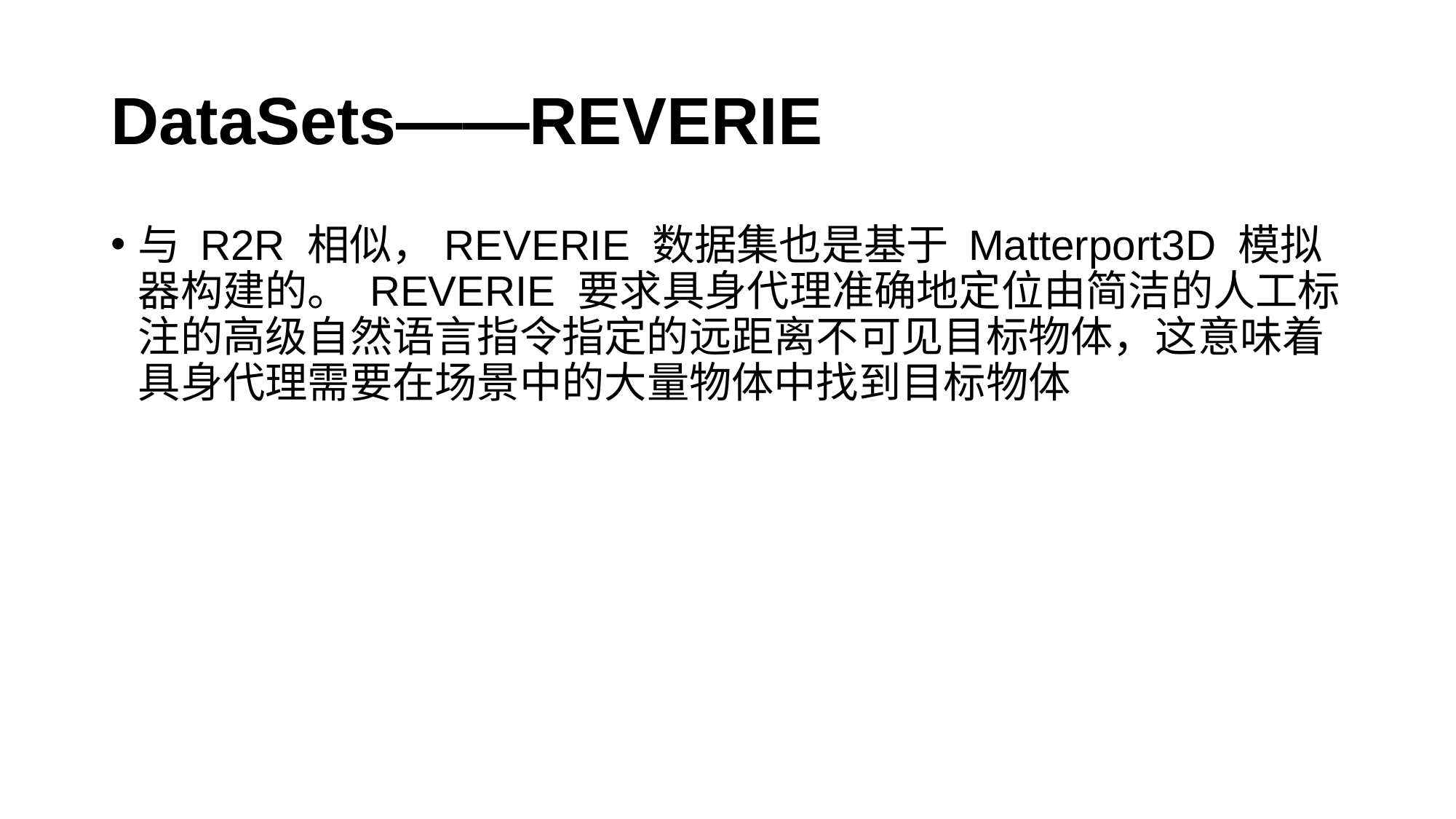

# DataSets——REVERIE
与 R2R 相似，REVERIE 数据集也是基于 Matterport3D 模拟器构建的。 REVERIE 要求具身代理准确地定位由简洁的人工标注的高级自然语言指令指定的远距离不可见目标物体，这意味着具身代理需要在场景中的大量物体中找到目标物体